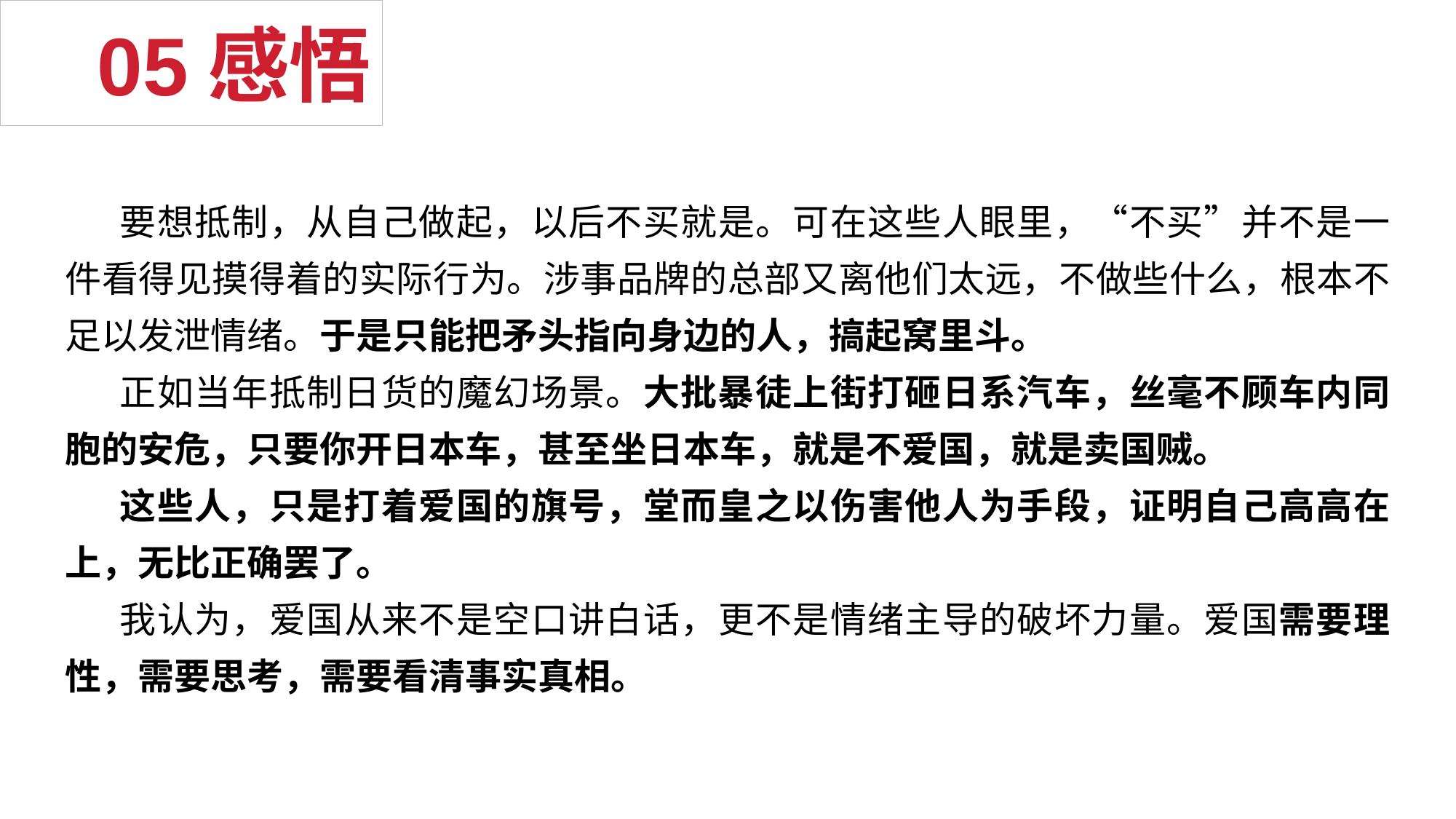

05感悟
要想抵制，从自己做起，以后不买就是。可在这些人眼里，“不买”并不是一件看得见摸得着的实际行为。涉事品牌的总部又离他们太远，不做些什么，根本不足以发泄情绪。于是只能把矛头指向身边的人，搞起窝里斗。
正如当年抵制日货的魔幻场景。大批暴徒上街打砸日系汽车，丝毫不顾车内同胞的安危，只要你开日本车，甚至坐日本车，就是不爱国，就是卖国贼。
这些人，只是打着爱国的旗号，堂而皇之以伤害他人为手段，证明自己高高在上，无比正确罢了。
我认为，爱国从来不是空口讲白话，更不是情绪主导的破坏力量。爱国需要理性，需要思考，需要看清事实真相。